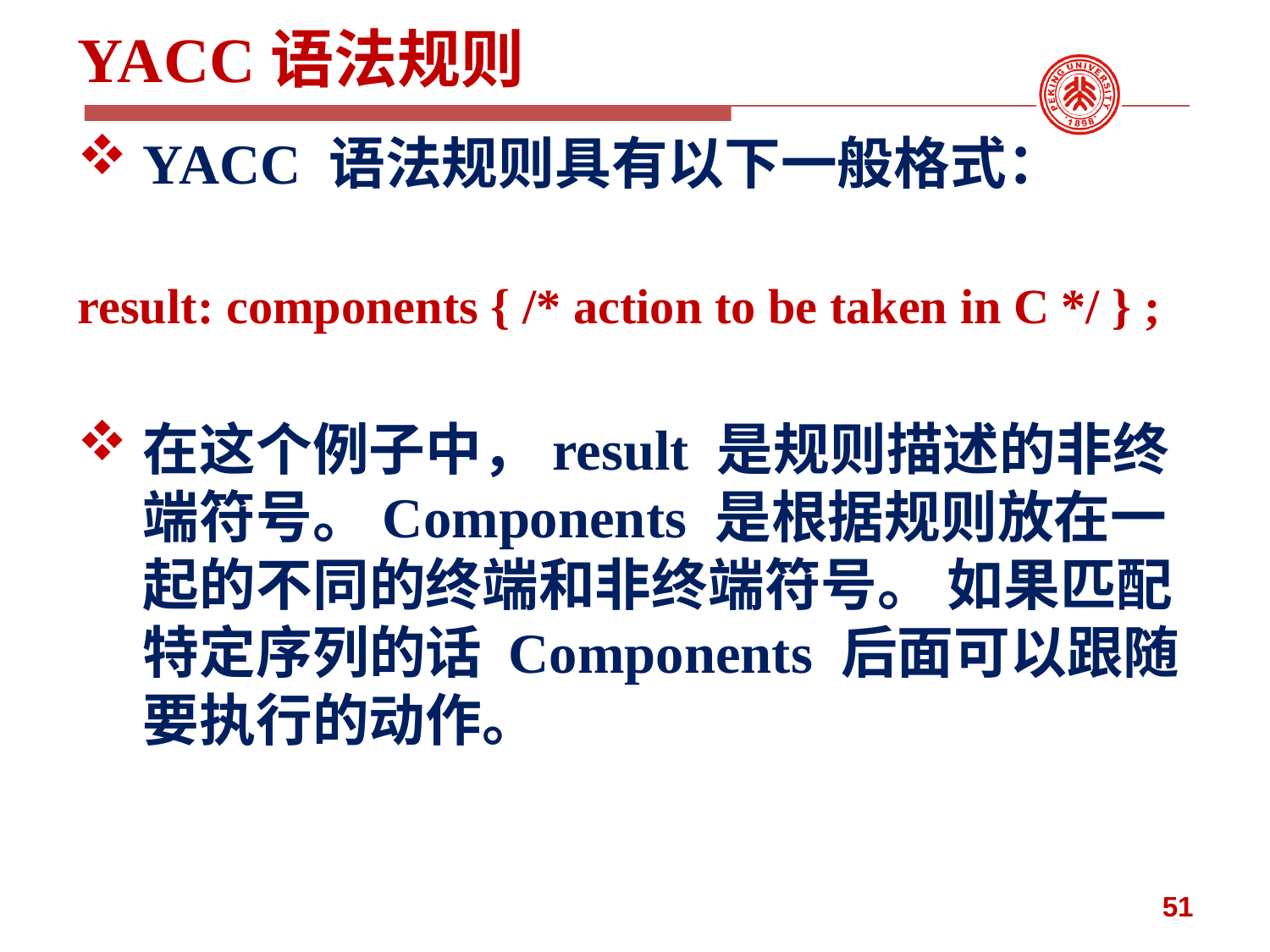

# YACC语法规则
YACC 语法规则具有以下一般格式：

result: components { /* action to be taken in C */ } ;

在这个例子中，result 是规则描述的非终端符号。Components 是根据规则放在一起的不同的终端和非终端符号。 如果匹配特定序列的话 Components 后面可以跟随要执行的动作。
51